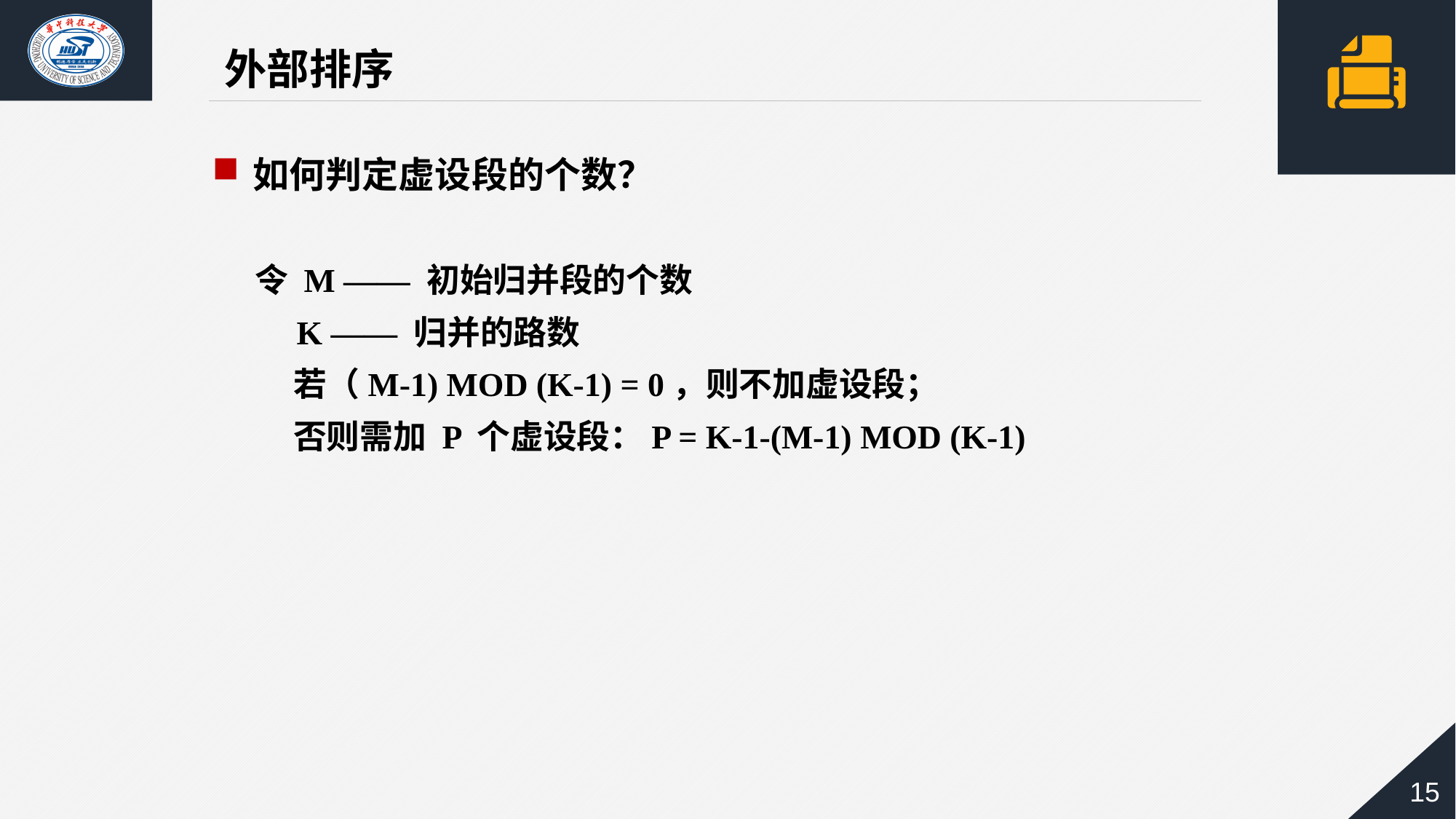

外部排序

如何判定虚设段的个数？
令 M —— 初始归并段的个数
     K —— 归并的路数
    若（M-1) MOD (K-1) = 0，则不加虚设段；
    否则需加 P 个虚设段：P = K-1-(M-1) MOD (K-1)